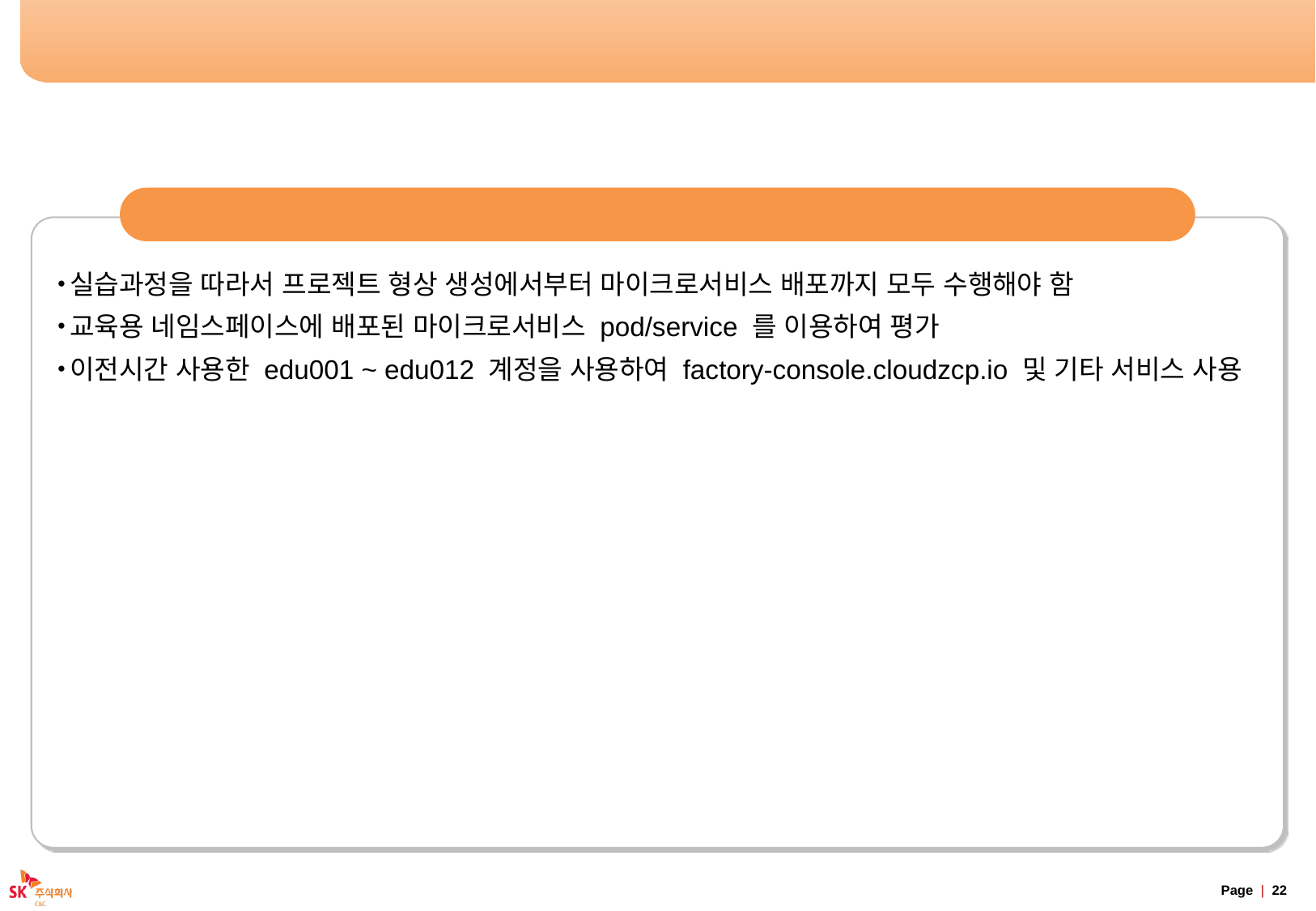

# 마이크로서비스 생성하기

평가 기준

실습과정을 따라서 프로젝트 형상 생성에서부터 마이크로서비스 배포까지 모두 수행해야 함
교육용 네임스페이스에 배포된 마이크로서비스 pod/service 를 이용하여 평가
이전시간 사용한 edu001 ~ edu012 계정을 사용하여 factory-console.cloudzcp.io 및 기타 서비스 사용